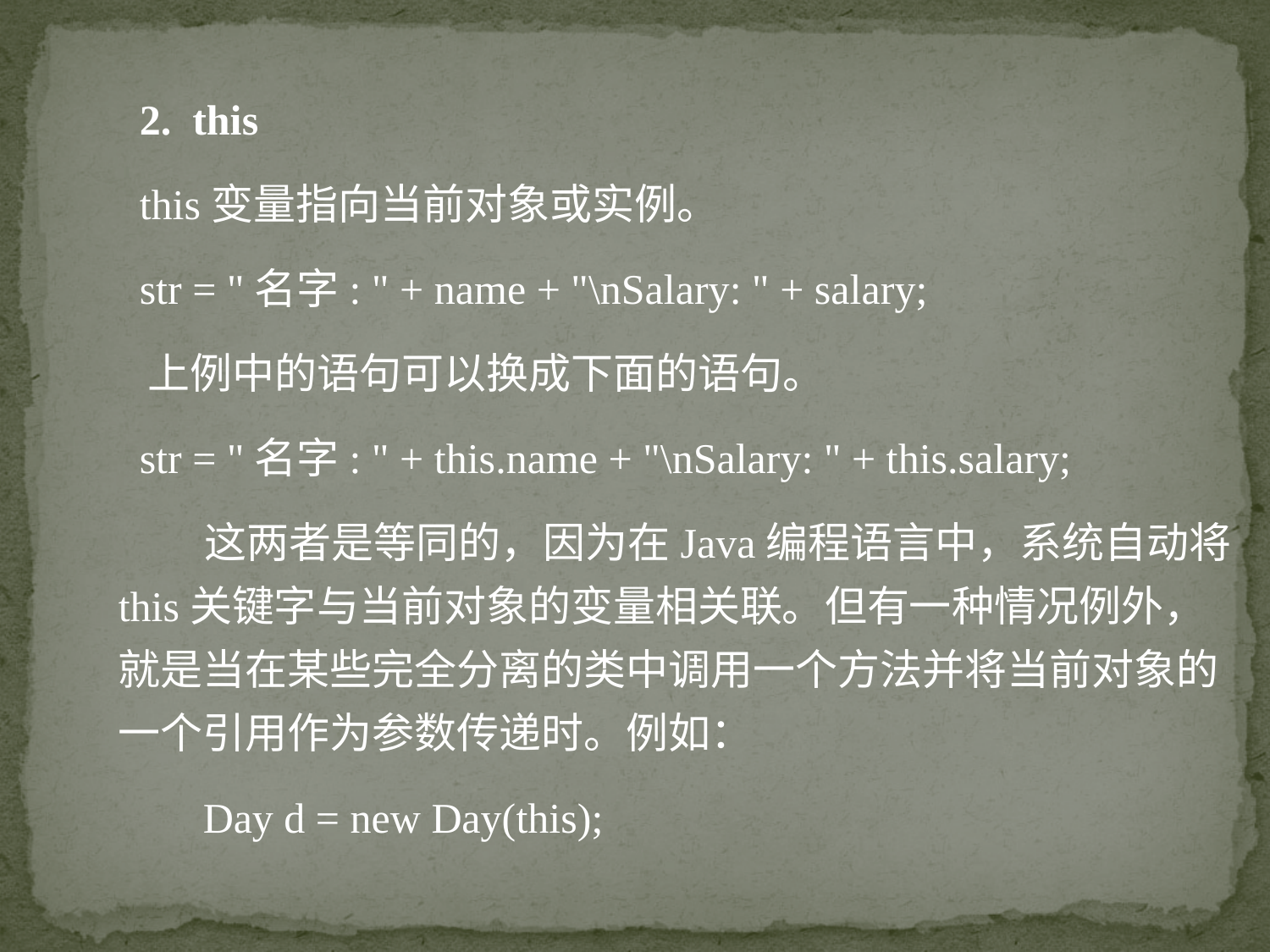

2.  this
  this变量指向当前对象或实例。
  str = "名字: " + name + "\nSalary: " + salary;
  上例中的语句可以换成下面的语句。
  str = "名字: " + this.name + "\nSalary: " + this.salary;
        这两者是等同的，因为在Java编程语言中，系统自动将this关键字与当前对象的变量相关联。但有一种情况例外，就是当在某些完全分离的类中调用一个方法并将当前对象的一个引用作为参数传递时。例如：
        Day d = new Day(this);